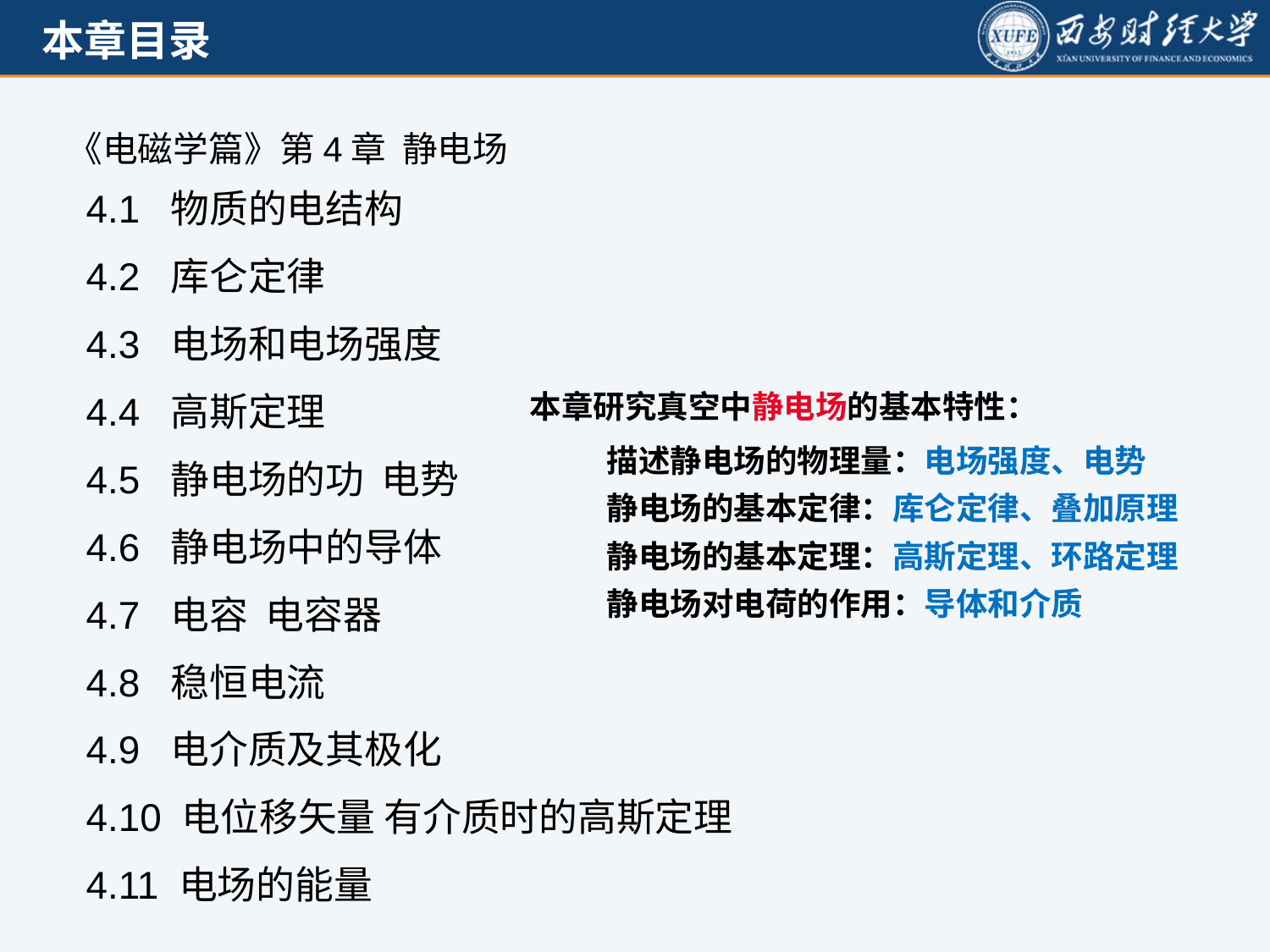

4.1  物质的电结构
4.2  库仑定律
4.3  电场和电场强度
4.4  高斯定理
4.5  静电场的功  电势
4.6  静电场中的导体
4.7  电容  电容器
4.8  稳恒电流
4.9  电介质及其极化
4.10 电位移矢量 有介质时的高斯定理
4.11 电场的能量
《电磁学篇》第4章  静电场
本章研究真空中静电场的基本特性：
   描述静电场的物理量：电场强度、电势
   静电场的基本定律：库仑定律、叠加原理
   静电场的基本定理：高斯定理、环路定理
   静电场对电荷的作用：导体和介质